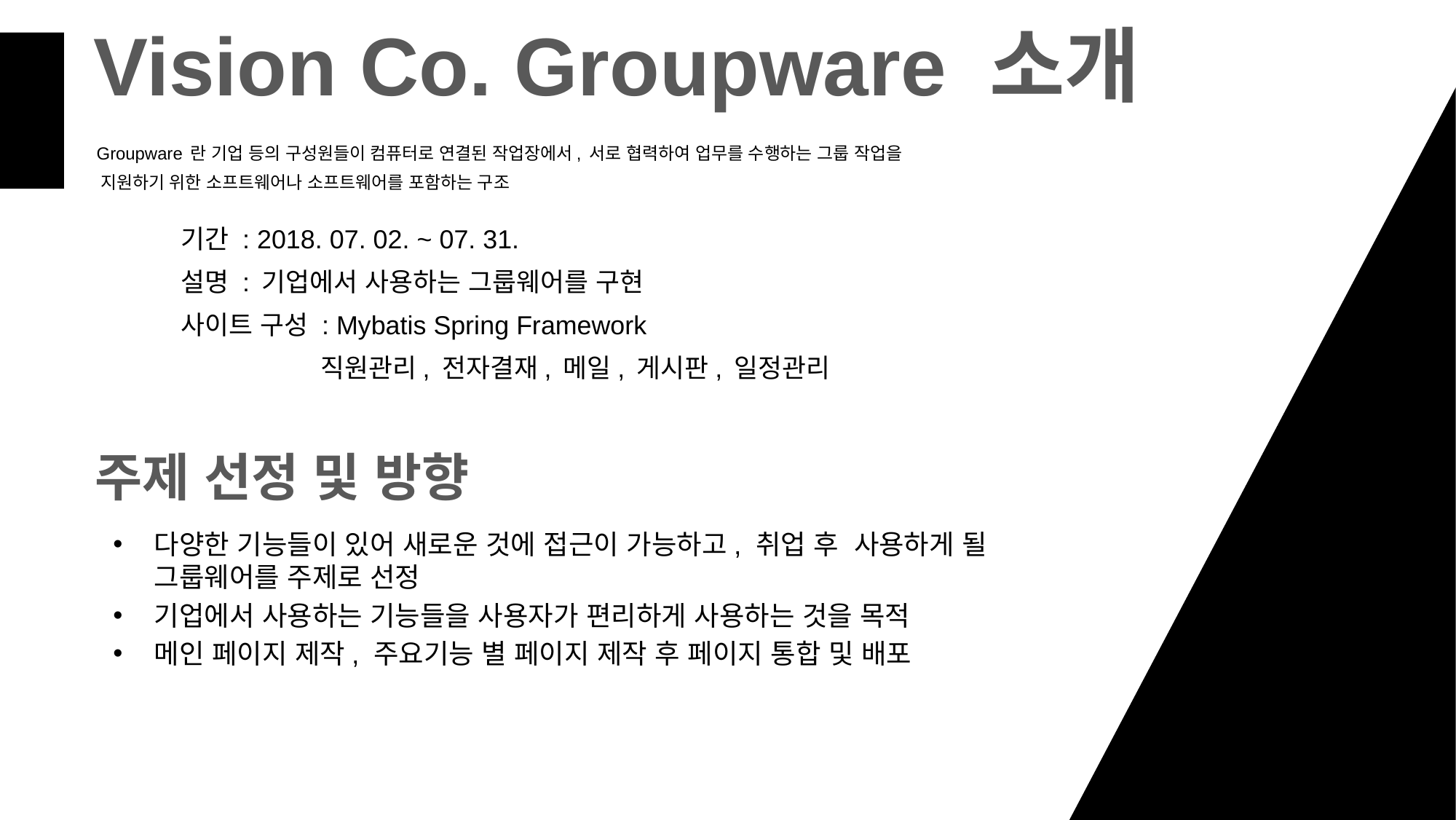

Vision Co. Groupware 소개

 Groupware 란 기업 등의 구성원들이 컴퓨터로 연결된 작업장에서, 서로 협력하여 업무를 수행하는 그룹 작업을
 지원하기 위한 소프트웨어나 소프트웨어를 포함하는 구조

 	기간 : 2018. 07. 02. ~ 07. 31.
 	설명 : 기업에서 사용하는 그룹웨어를 구현
 	사이트 구성 : Mybatis Spring Framework
 	    	      직원관리, 전자결재, 메일, 게시판, 일정관리

주제 선정 및 방향

다양한 기능들이 있어 새로운 것에 접근이 가능하고, 취업 후  사용하게 될 그룹웨어를 주제로 선정
기업에서 사용하는 기능들을 사용자가 편리하게 사용하는 것을 목적
메인 페이지 제작, 주요기능 별 페이지 제작 후 페이지 통합 및 배포